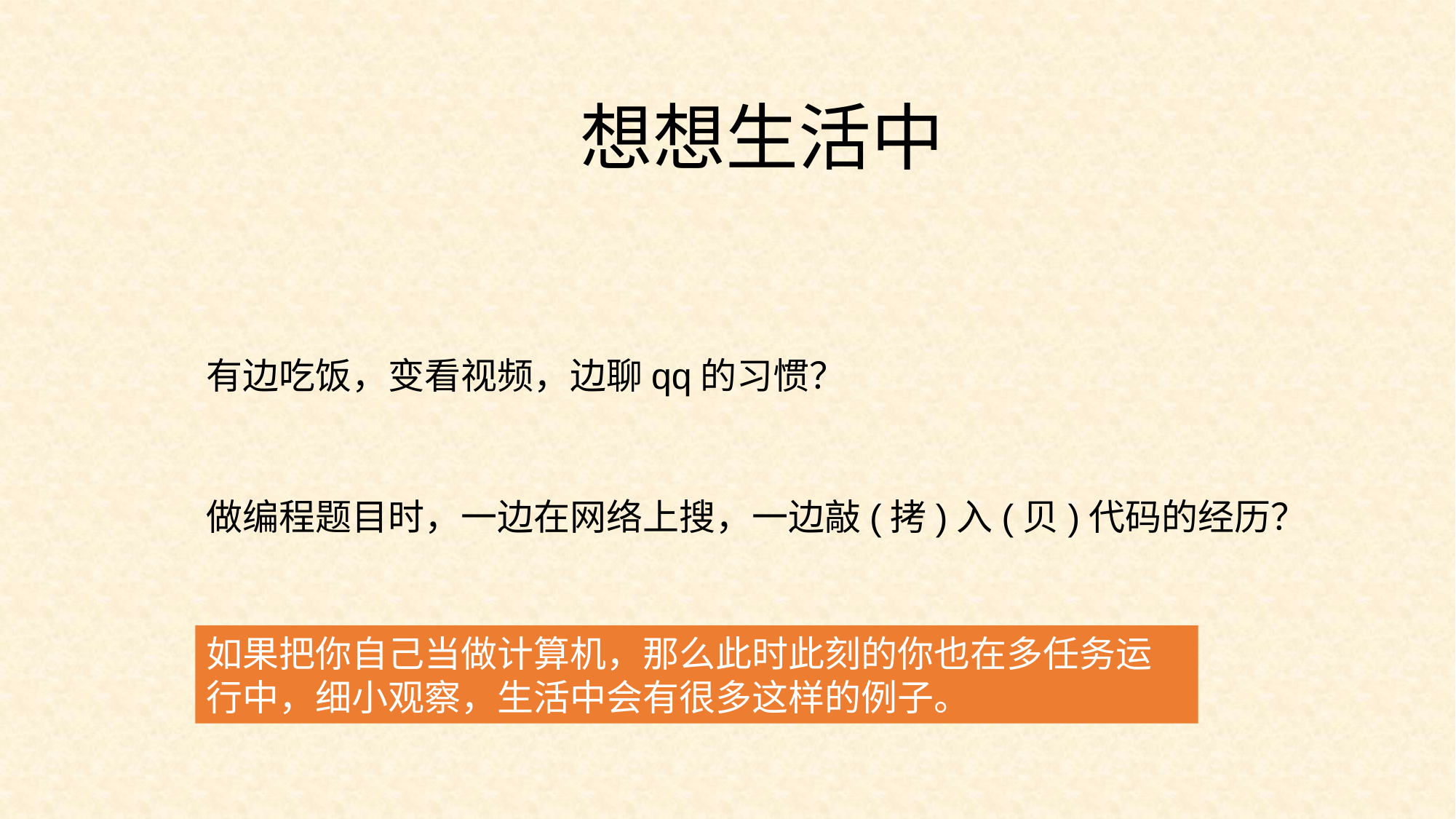

想想生活中
有边吃饭，变看视频，边聊qq的习惯？
做编程题目时，一边在网络上搜，一边敲(拷)入(贝)代码的经历？
如果把你自己当做计算机，那么此时此刻的你也在多任务运行中，细小观察，生活中会有很多这样的例子。